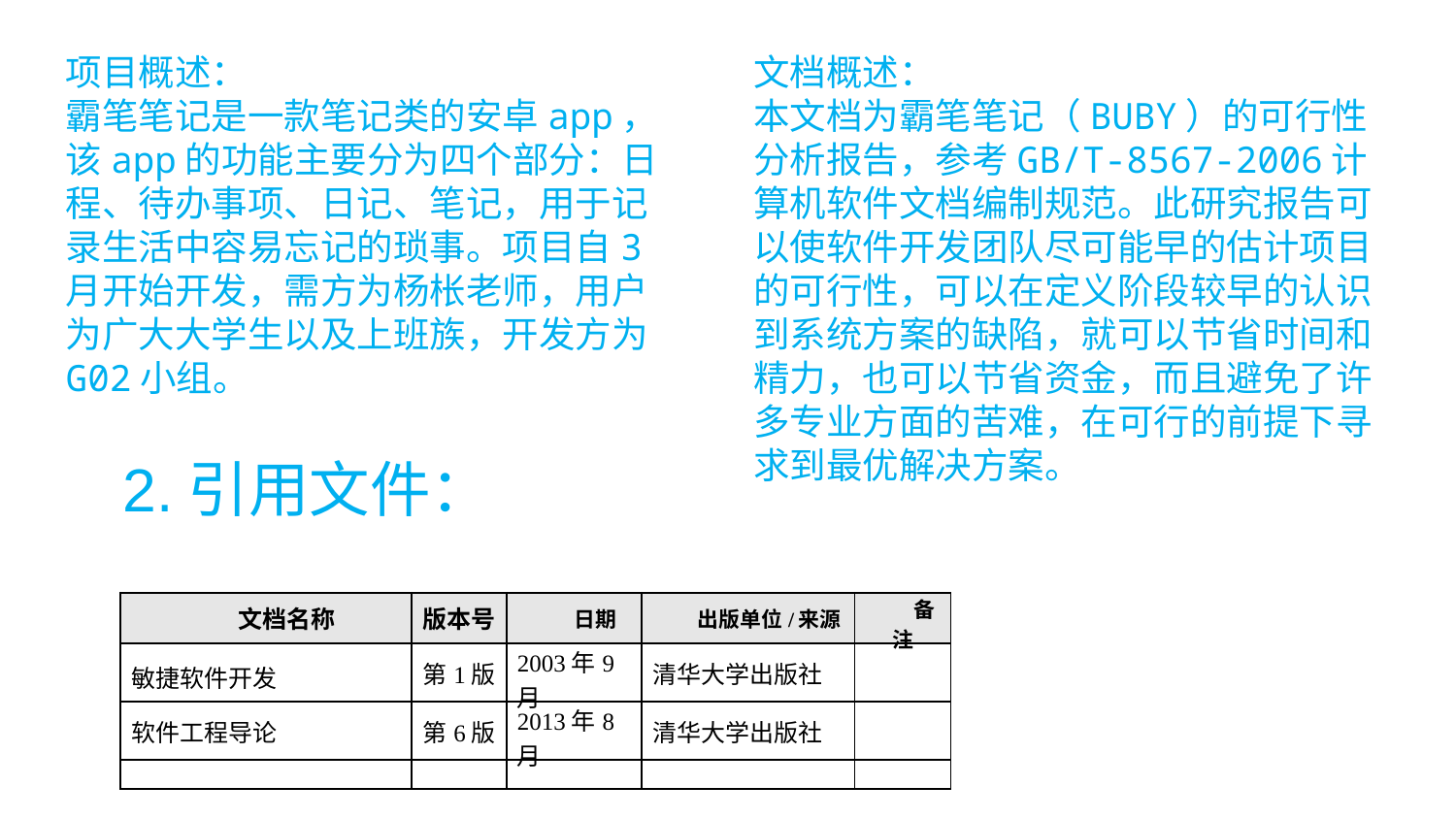

项目概述：
霸笔笔记是一款笔记类的安卓app，该app的功能主要分为四个部分：日程、待办事项、日记、笔记，用于记录生活中容易忘记的琐事。项目自3月开始开发，需方为杨枨老师，用户为广大大学生以及上班族，开发方为G02小组。
文档概述：
本文档为霸笔笔记（BUBY）的可行性分析报告，参考GB/T-8567-2006计算机软件文档编制规范。此研究报告可以使软件开发团队尽可能早的估计项目的可行性，可以在定义阶段较早的认识到系统方案的缺陷，就可以节省时间和精力，也可以节省资金，而且避免了许多专业方面的苦难，在可行的前提下寻求到最优解决方案。
2.引用文件：
| 文档名称 | 版本号 | 日期 | 出版单位/来源 | 备注 |
| --- | --- | --- | --- | --- |
| 敏捷软件开发 | 第1版 | 2003年9月 | 清华大学出版社 |  |
| 软件工程导论 | 第6版 | 2013年8月 | 清华大学出版社 |  |
|  |  |  |  |  |